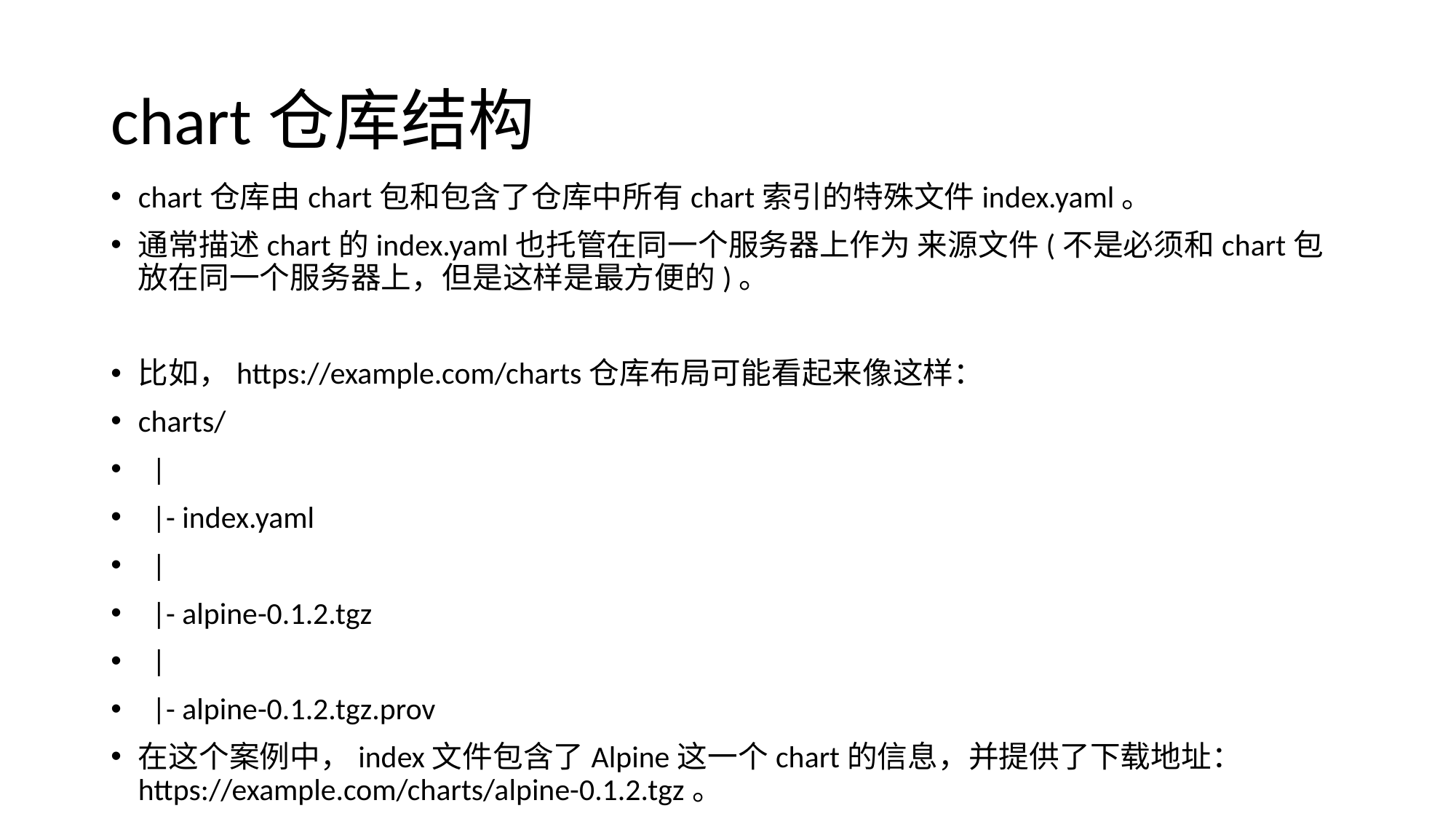

# chart仓库结构
chart仓库由chart包和包含了仓库中所有chart索引的特殊文件index.yaml。
通常描述chart的index.yaml也托管在同一个服务器上作为 来源文件(不是必须和chart包放在同一个服务器上，但是这样是最方便的)。

比如，https://example.com/charts仓库布局可能看起来像这样：
charts/
  |
  |- index.yaml
  |
  |- alpine-0.1.2.tgz
  |
  |- alpine-0.1.2.tgz.prov
在这个案例中，index文件包含了Alpine这一个chart的信息，并提供了下载地址：https://example.com/charts/alpine-0.1.2.tgz。